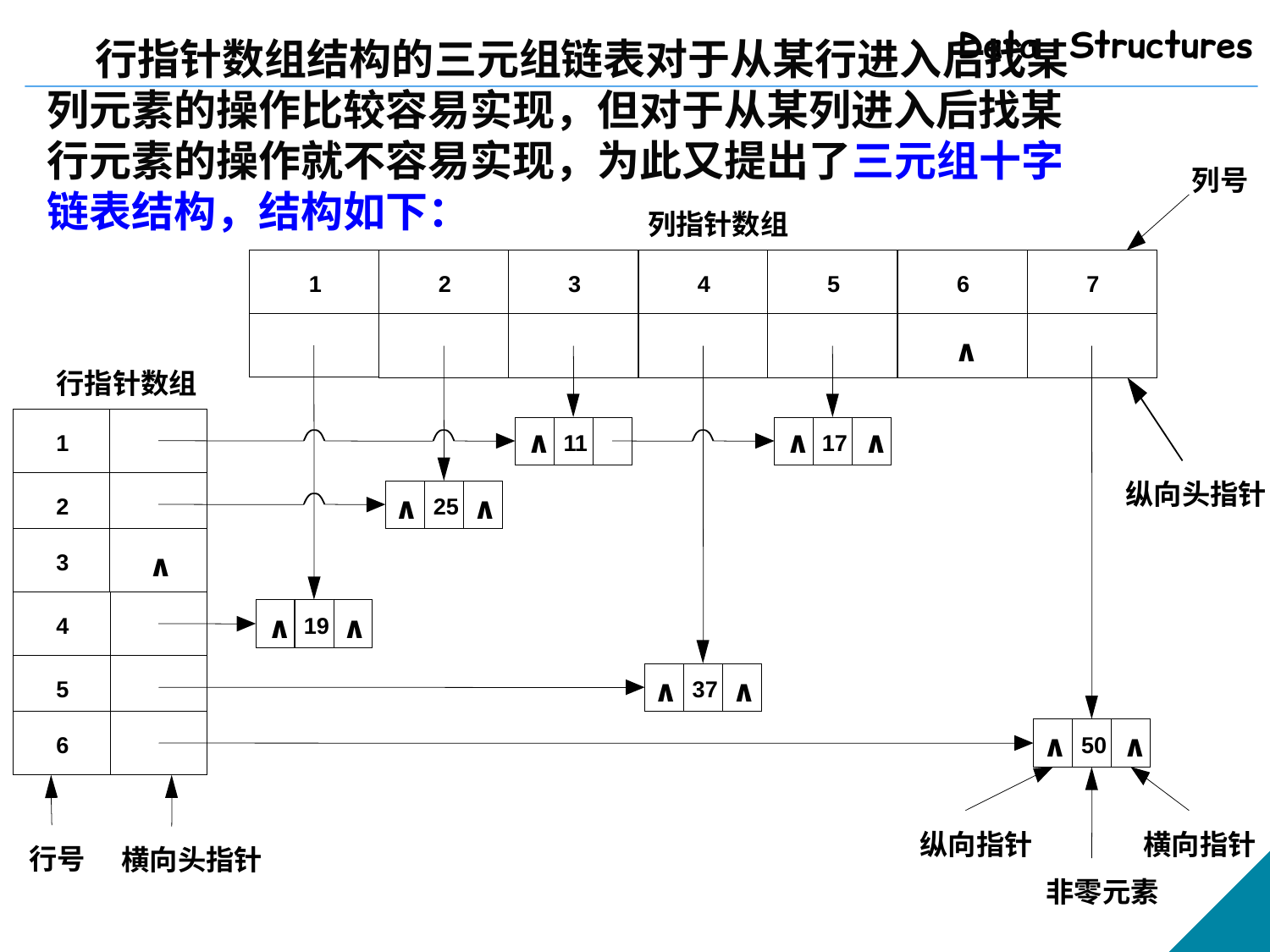

行指针数组结构的三元组链表对于从某行进入后找某列元素的操作比较容易实现，但对于从某列进入后找某行元素的操作就不容易实现，为此又提出了三元组十字链表结构，结构如下：

列号

列指针数组

1
2
3
4
5
6
7

∧

行指针数组

∧
∧
∧
1
11
17

纵向头指针

∧
∧
2
25

∧
3

∧
∧
4
19

∧
∧
5
37

∧
∧
6
50

纵向指针
横向指针
行号
横向头指针
非零元素